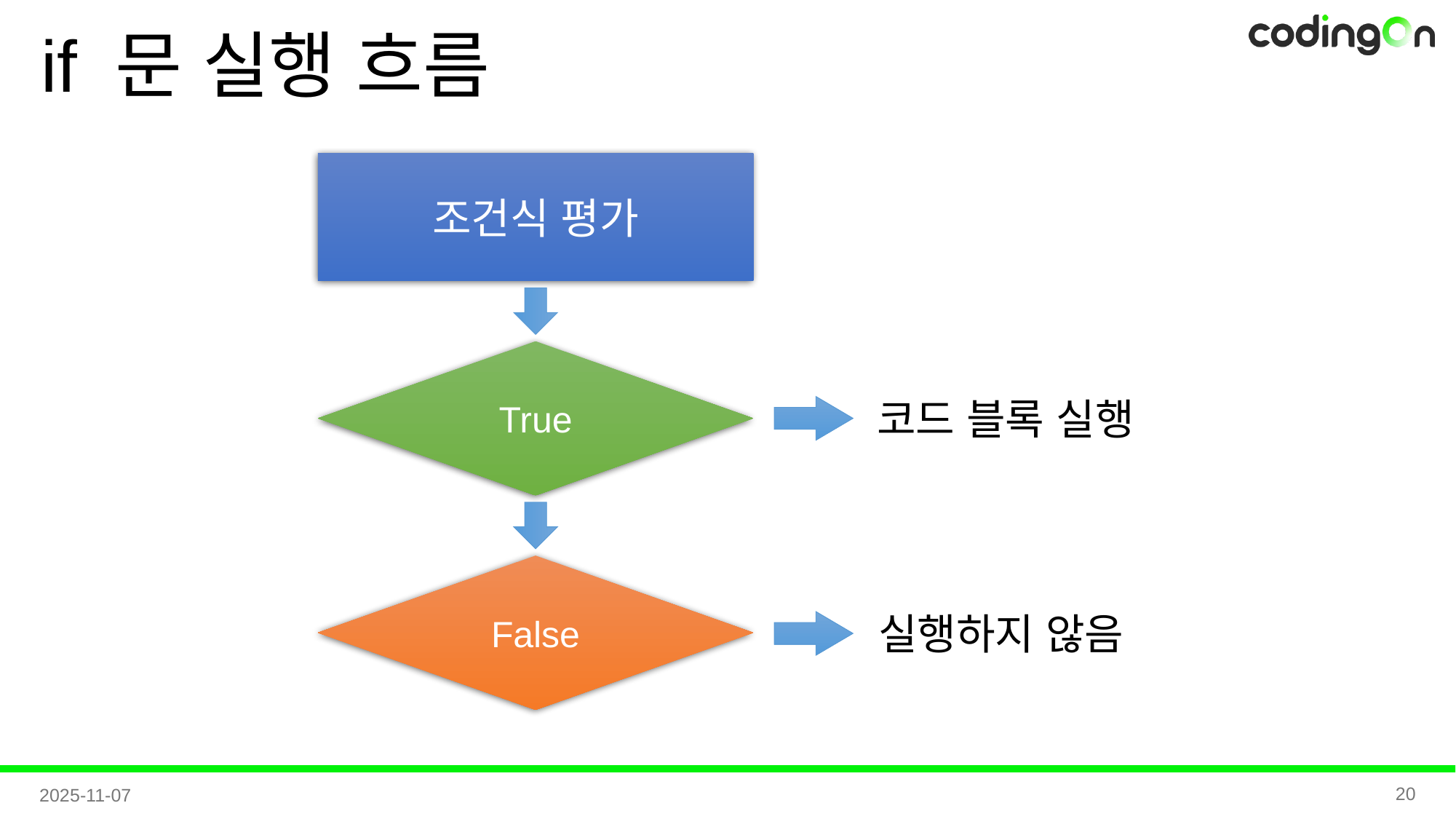

# if 문 실행 흐름
조건식 평가

True
코드 블록 실행

False
실행하지 않음

20
2025-11-07